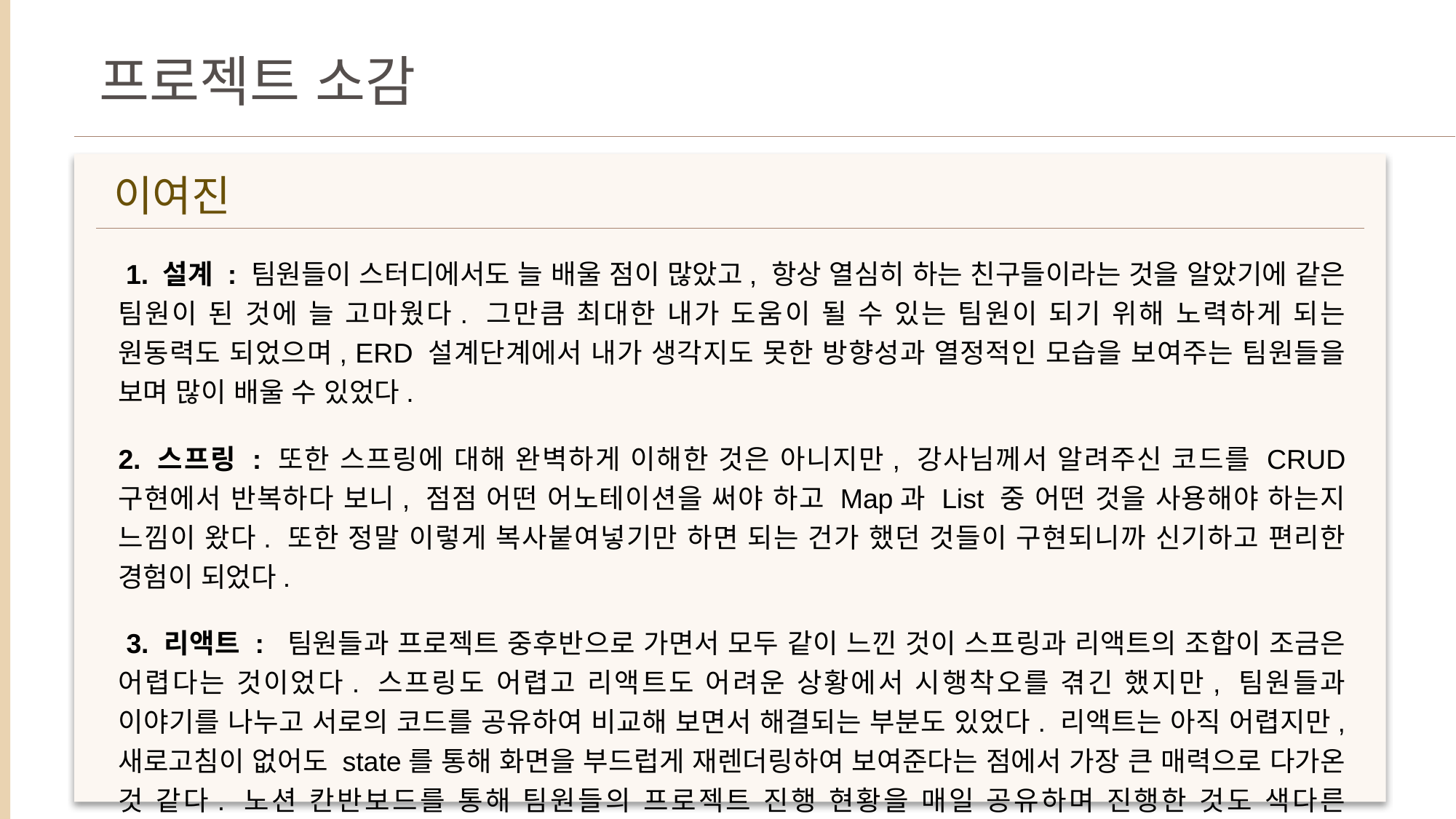

프로젝트 소감

이여진
 1. 설계 : 팀원들이 스터디에서도 늘 배울 점이 많았고, 항상 열심히 하는 친구들이라는 것을 알았기에 같은 팀원이 된 것에 늘 고마웠다. 그만큼 최대한 내가 도움이 될 수 있는 팀원이 되기 위해 노력하게 되는 원동력도 되었으며, ERD 설계단계에서 내가 생각지도 못한 방향성과 열정적인 모습을 보여주는 팀원들을 보며 많이 배울 수 있었다.
2. 스프링 : 또한 스프링에 대해 완벽하게 이해한 것은 아니지만, 강사님께서 알려주신 코드를 CRUD 구현에서 반복하다 보니, 점점 어떤 어노테이션을 써야 하고 Map과 List 중 어떤 것을 사용해야 하는지 느낌이 왔다. 또한 정말 이렇게 복사붙여넣기만 하면 되는 건가 했던 것들이 구현되니까 신기하고 편리한 경험이 되었다.
 3. 리액트 :  팀원들과 프로젝트 중후반으로 가면서 모두 같이 느낀 것이 스프링과 리액트의 조합이 조금은 어렵다는 것이었다. 스프링도 어렵고 리액트도 어려운 상황에서 시행착오를 겪긴 했지만, 팀원들과 이야기를 나누고 서로의 코드를 공유하여 비교해 보면서 해결되는 부분도 있었다. 리액트는 아직 어렵지만, 새로고침이 없어도 state를 통해 화면을 부드럽게 재렌더링하여 보여준다는 점에서 가장 큰 매력으로 다가온 것 같다. 노션 칸반보드를 통해 팀원들의 프로젝트 진행 현황을 매일 공유하며 진행한 것도 색다른 경험이었다. 이렇게 뜻을 같이할 수 있는 팀원들을 만나서 고마웠고, 많은 것을 배울 수 있었던 소중한 경험이 되었다.